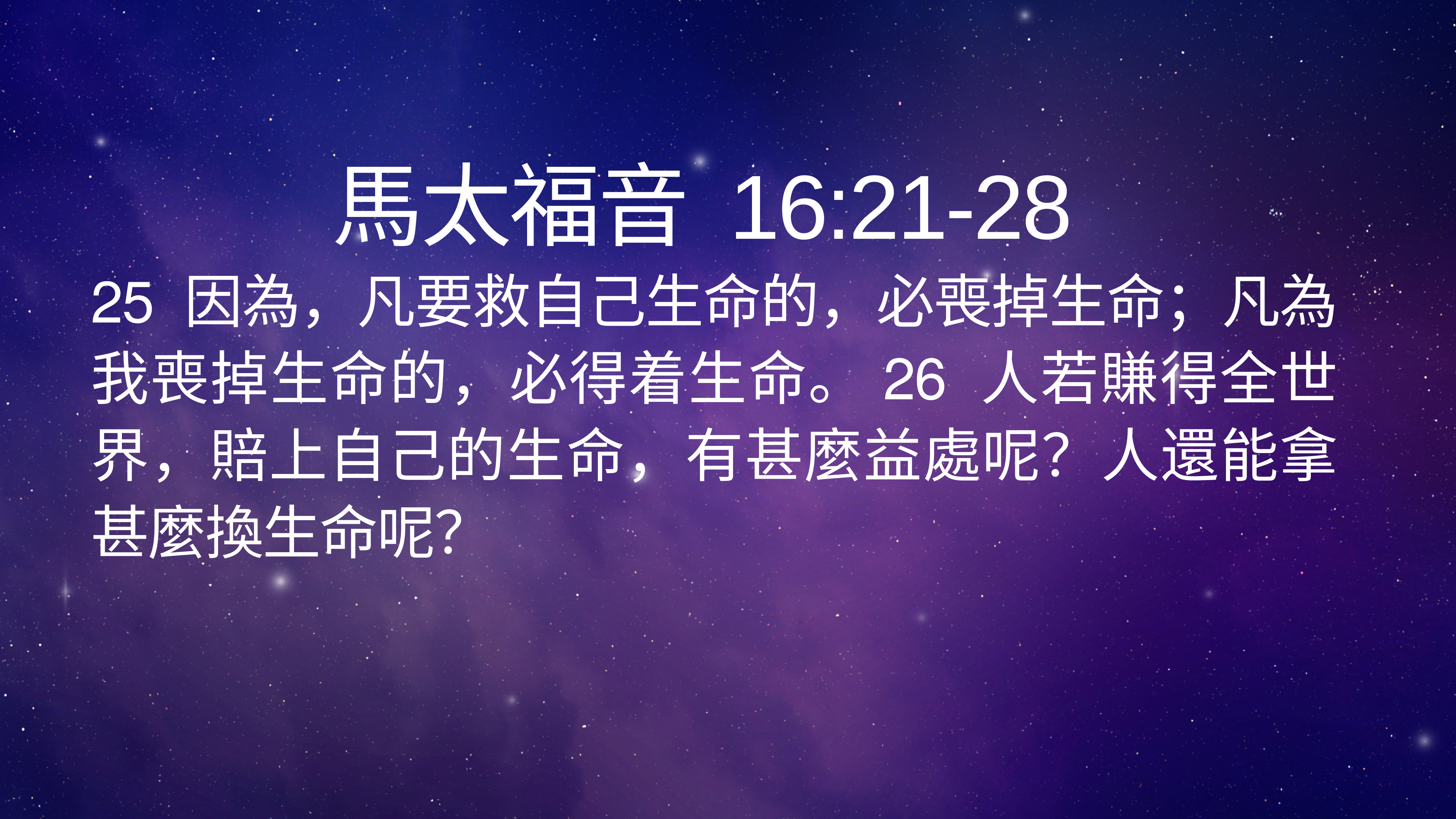

# 馬太福音 16:21-28
25 因為，凡要救自己生命的，必喪掉生命；凡為我喪掉生命的，必得着生命。26 人若賺得全世界，賠上自己的生命，有甚麼益處呢？人還能拿甚麼換生命呢？